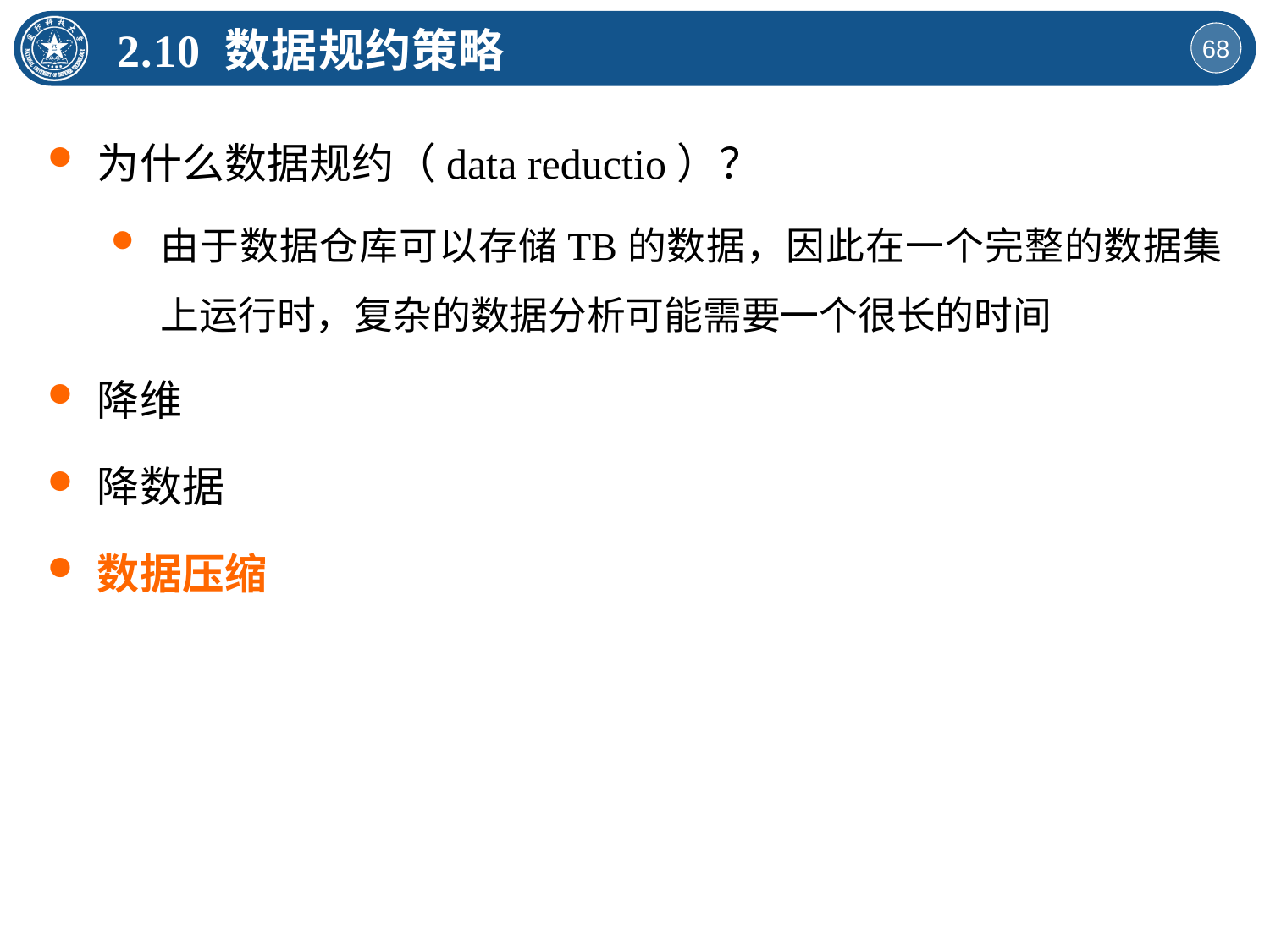

2.10 数据规约策略
为什么数据规约（data reductio）？
由于数据仓库可以存储TB的数据，因此在一个完整的数据集上运行时，复杂的数据分析可能需要一个很长的时间
降维
降数据
数据压缩